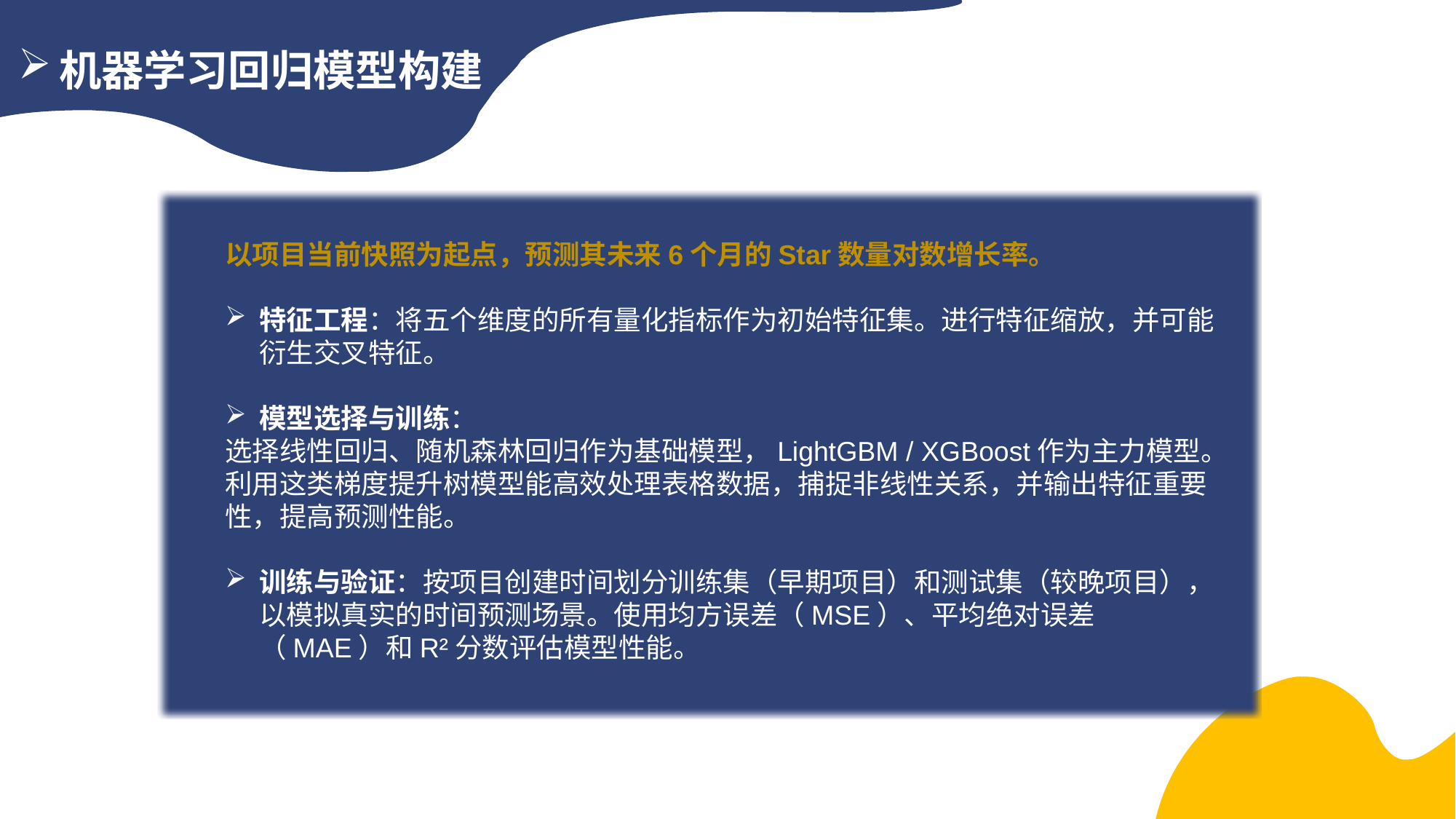

机器学习回归模型构建

以项目当前快照为起点，预测其未来6个月的Star数量对数增长率。

特征工程：将五个维度的所有量化指标作为初始特征集。进行特征缩放，并可能衍生交叉特征。

模型选择与训练：
选择线性回归、随机森林回归作为基础模型，LightGBM / XGBoost作为主力模型。利用这类梯度提升树模型能高效处理表格数据，捕捉非线性关系，并输出特征重要性，提高预测性能。

训练与验证：按项目创建时间划分训练集（早期项目）和测试集（较晚项目），以模拟真实的时间预测场景。使用均方误差（MSE）、平均绝对误差（MAE）和R²分数评估模型性能。